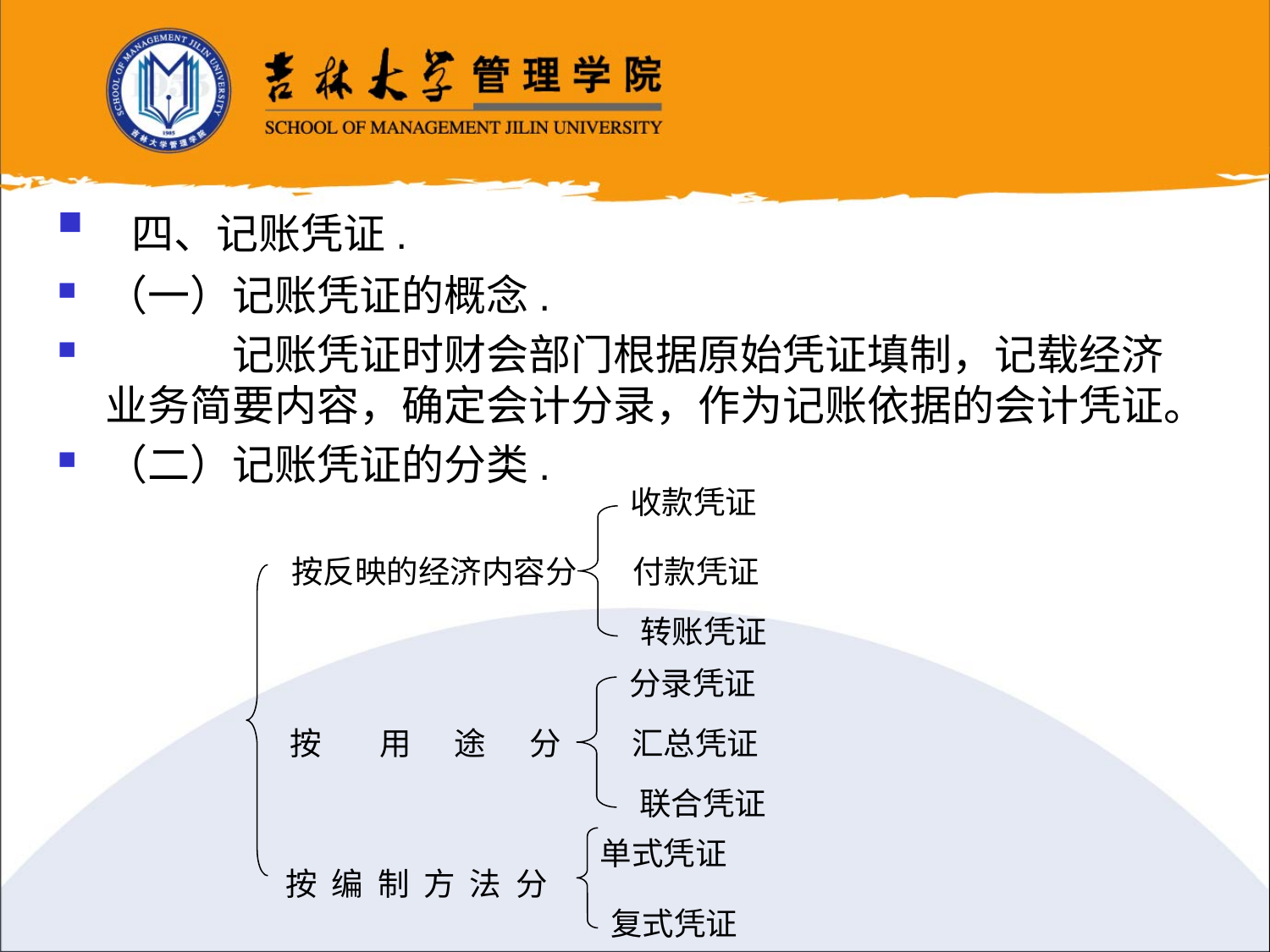

四、记账凭证.
（一）记账凭证的概念.
	记账凭证时财会部门根据原始凭证填制，记载经济业务简要内容，确定会计分录，作为记账依据的会计凭证。
（二）记账凭证的分类.
收款凭证

按反映的经济内容分
付款凭证

转账凭证

分录凭证

按        用      途      分
汇总凭证
联合凭证
单式凭证

按  编  制  方  法  分
复式凭证
114